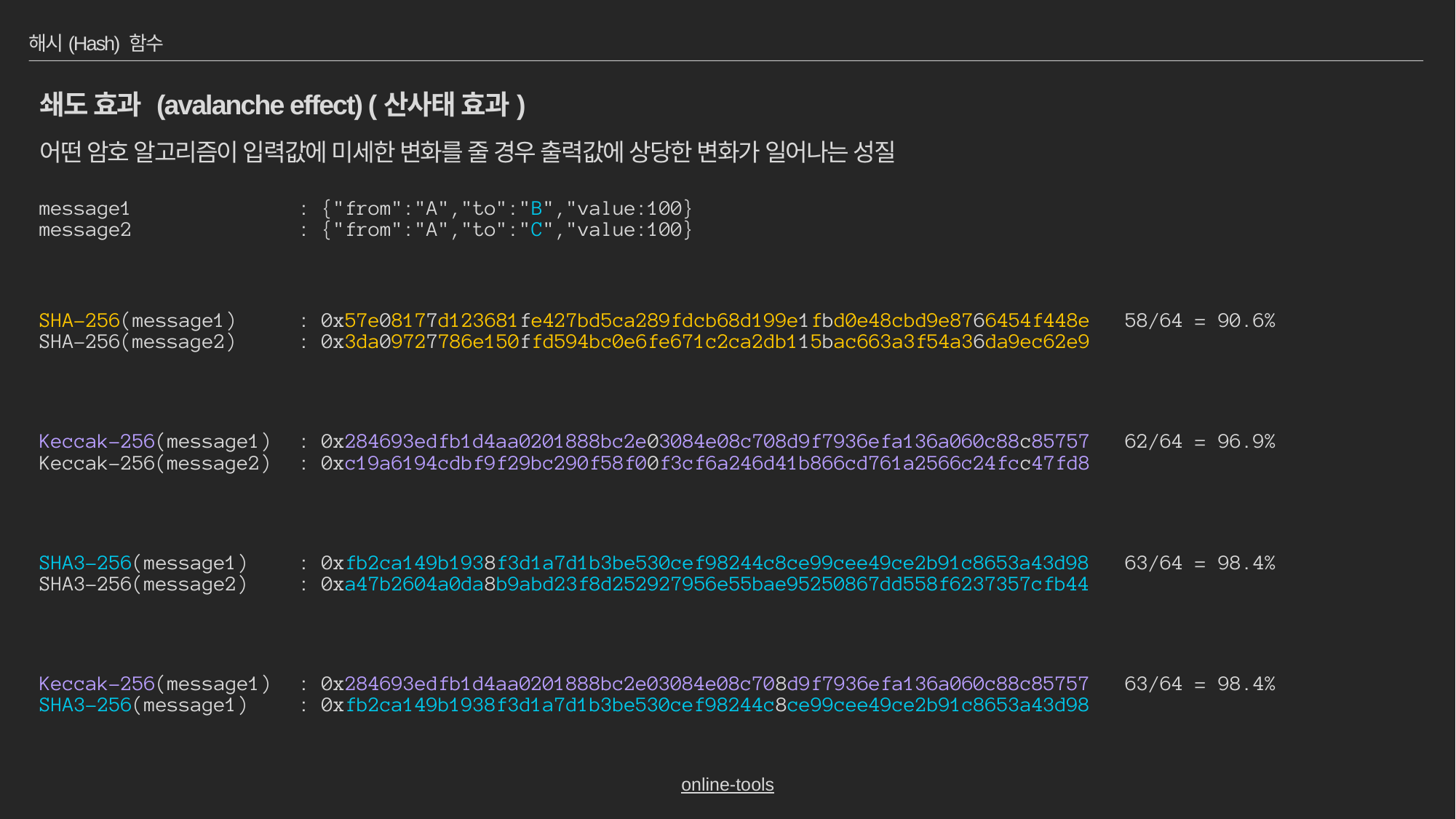

# 해시(Hash) 함수
쇄도 효과 (avalanche effect) (산사태 효과)
어떤 암호 알고리즘이 입력값에 미세한 변화를 줄 경우 출력값에 상당한 변화가 일어나는 성질
| message1 message2 | : {"from":"A","to":"B","value:100} : {"from":"A","to":"C","value:100} |
| --- | --- |
|  |  |
| SHA-256(message1) SHA-256(message2) | : 0x57e08177d123681fe427bd5ca289fdcb68d199e1fbd0e48cbd9e8766454f448e 58/64 = 90.6% : 0x3da09727786e150ffd594bc0e6fe671c2ca2db115bac663a3f54a36da9ec62e9 |
|  |  |
| Keccak-256(message1) Keccak-256(message2) | : 0x284693edfb1d4aa0201888bc2e03084e08c708d9f7936efa136a060c88c85757 62/64 = 96.9% : 0xc19a6194cdbf9f29bc290f58f00f3cf6a246d41b866cd761a2566c24fcc47fd8 |
|  |  |
| SHA3-256(message1) SHA3-256(message2) | : 0xfb2ca149b1938f3d1a7d1b3be530cef98244c8ce99cee49ce2b91c8653a43d98 63/64 = 98.4% : 0xa47b2604a0da8b9abd23f8d252927956e55bae95250867dd558f6237357cfb44 |
|  |  |
| Keccak-256(message1) SHA3-256(message1) | : 0x284693edfb1d4aa0201888bc2e03084e08c708d9f7936efa136a060c88c85757 63/64 = 98.4% : 0xfb2ca149b1938f3d1a7d1b3be530cef98244c8ce99cee49ce2b91c8653a43d98 |
online-tools